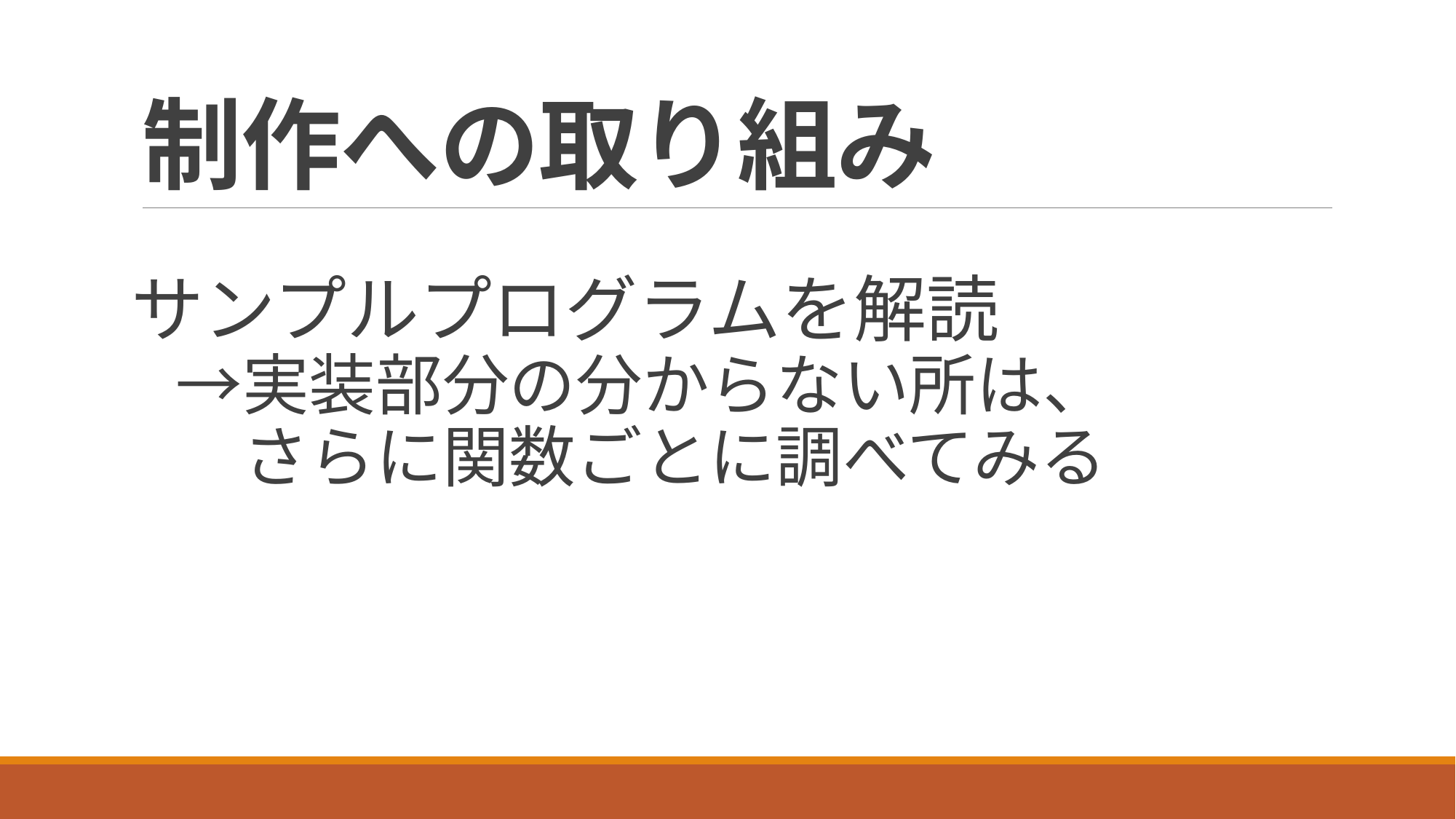

# 制作への取り組み
サンプルプログラムを解読
   →実装部分の分からない所は、
 　  さらに関数ごとに調べてみる